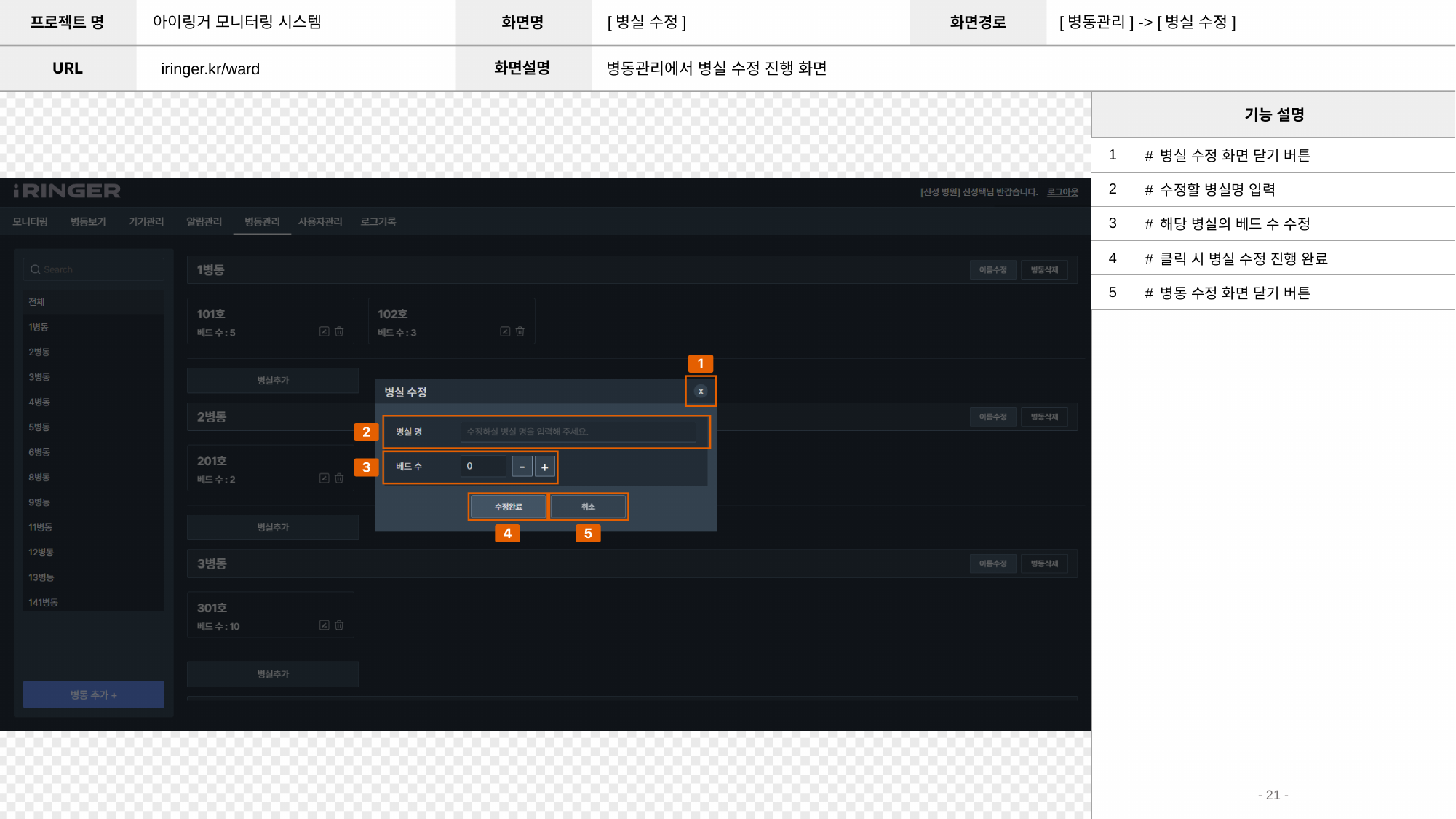

아이링거 모니터링 시스템
[병실 수정]
[병동관리] -> [병실 수정]
iringer.kr/ward
병동관리에서 병실 수정 진행 화면
| 1 | # 병실 수정 화면 닫기 버튼 |
| --- | --- |
| 2 | # 수정할 병실명 입력 |
| 3 | # 해당 병실의 베드 수 수정 |
| 4 | # 클릭 시 병실 수정 진행 완료 |
| 5 | # 병동 수정 화면 닫기 버튼 |
- 21 -